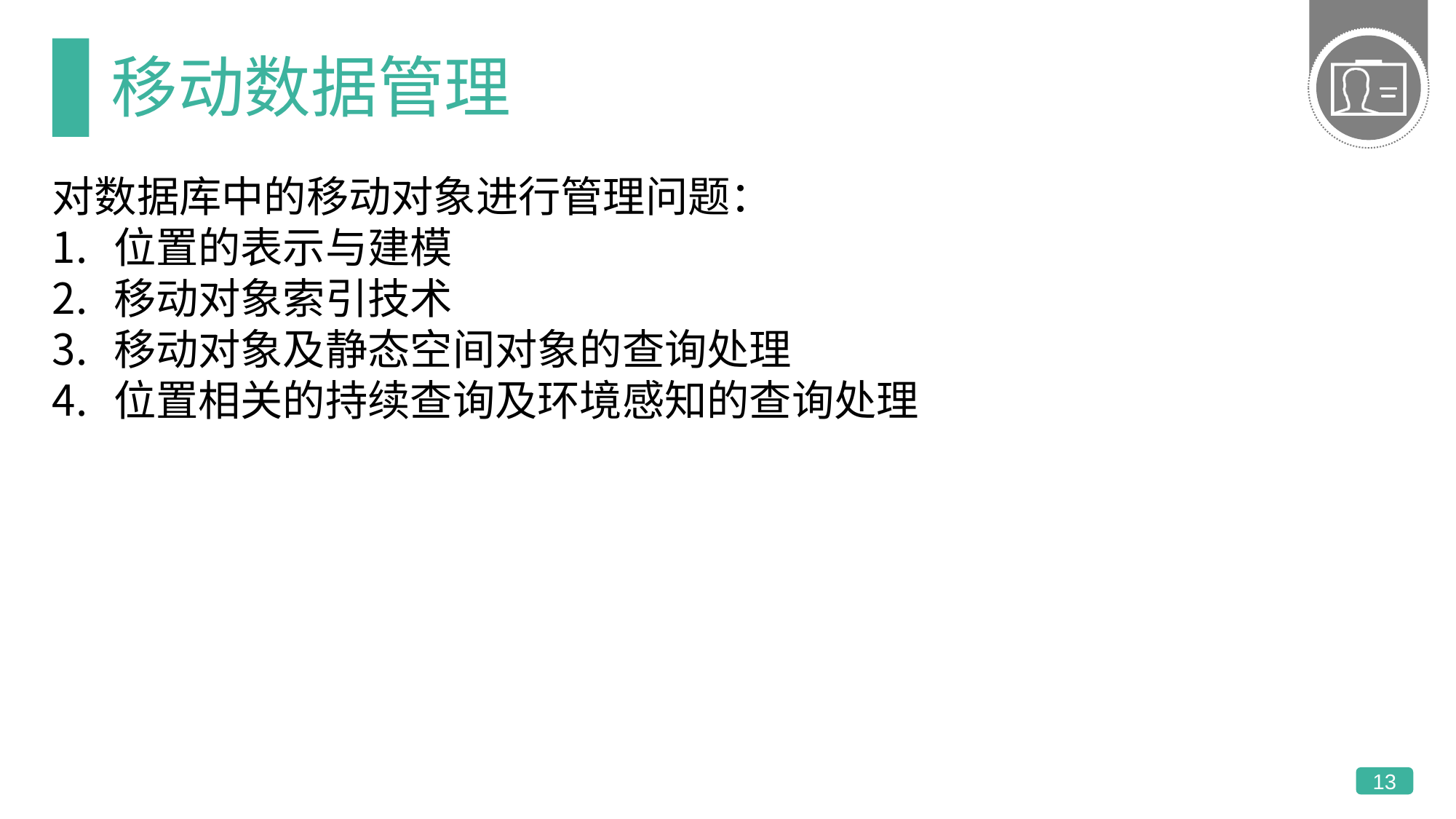

# 移动数据管理
对数据库中的移动对象进行管理问题：
位置的表示与建模
移动对象索引技术
移动对象及静态空间对象的查询处理
位置相关的持续查询及环境感知的查询处理

13